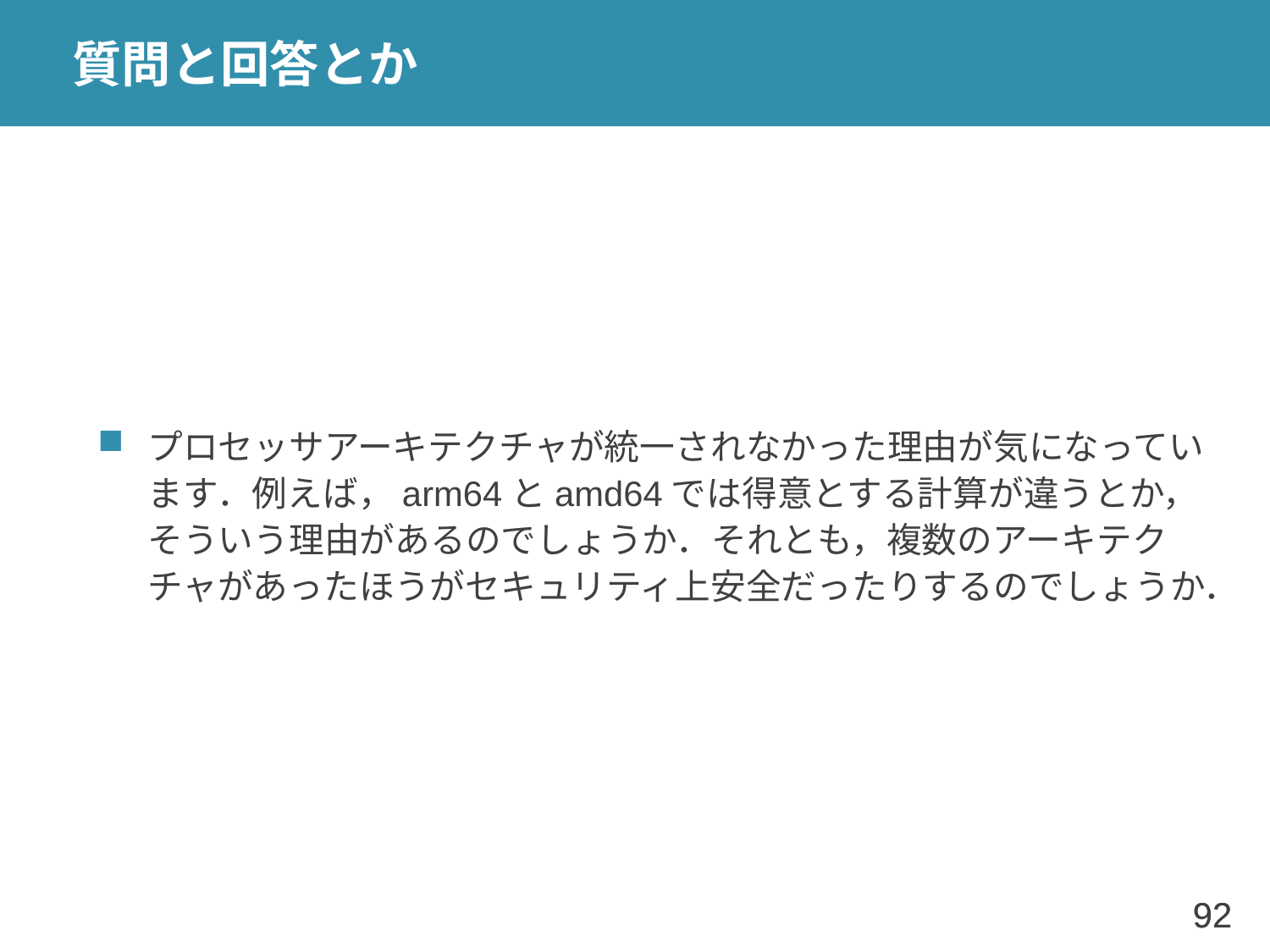

# 質問と回答とか
プロセッサアーキテクチャが統一されなかった理由が気になっています．例えば，arm64とamd64では得意とする計算が違うとか，そういう理由があるのでしょうか．それとも，複数のアーキテクチャがあったほうがセキュリティ上安全だったりするのでしょうか．